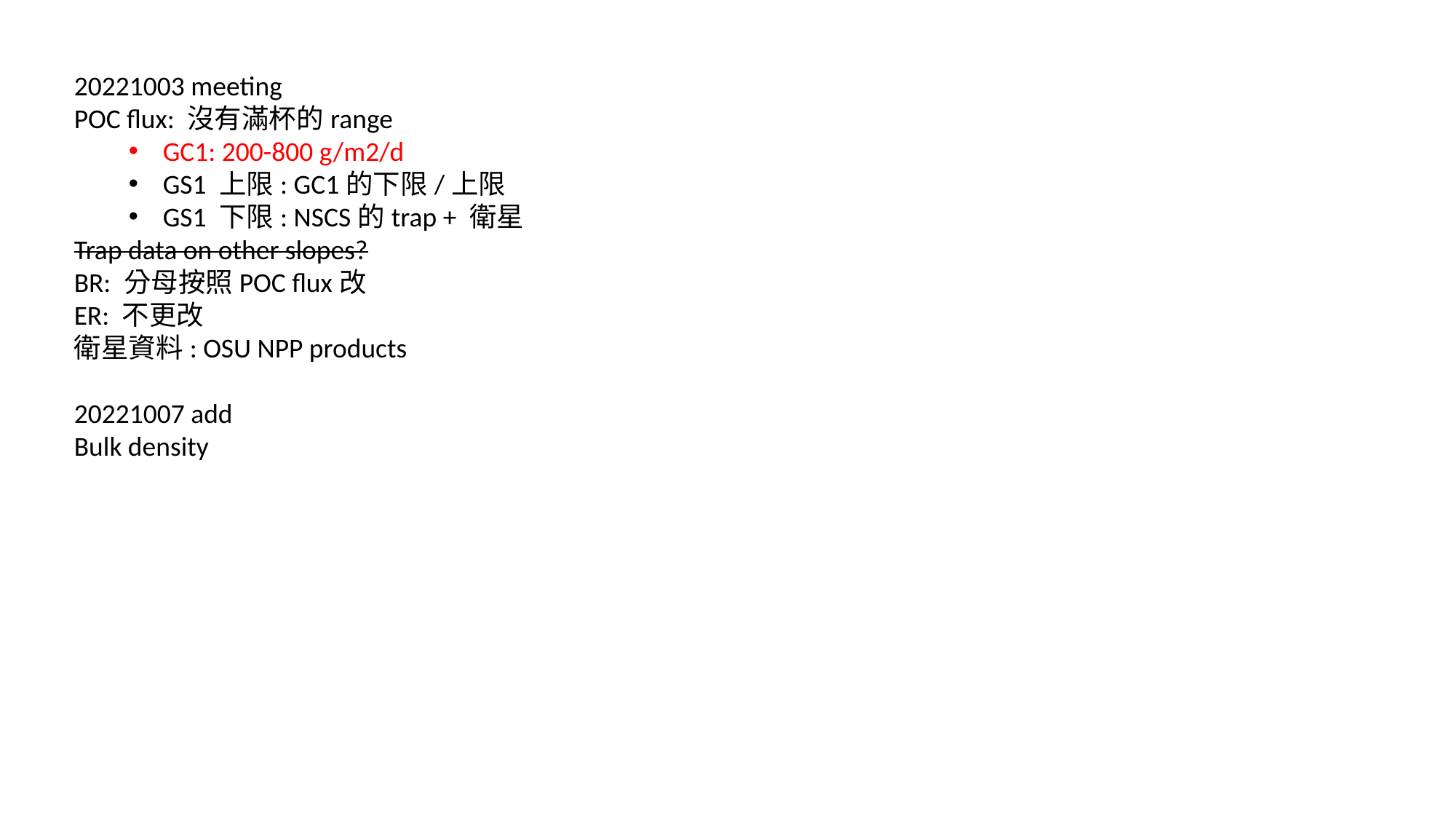

20221003 meeting
POC flux: 沒有滿杯的range
GC1: 200-800 g/m2/d
GS1 上限: GC1的下限/上限
GS1 下限: NSCS的trap + 衛星
Trap data on other slopes?
BR: 分母按照POC flux改
ER: 不更改
衛星資料: OSU NPP products

20221007 add
Bulk density